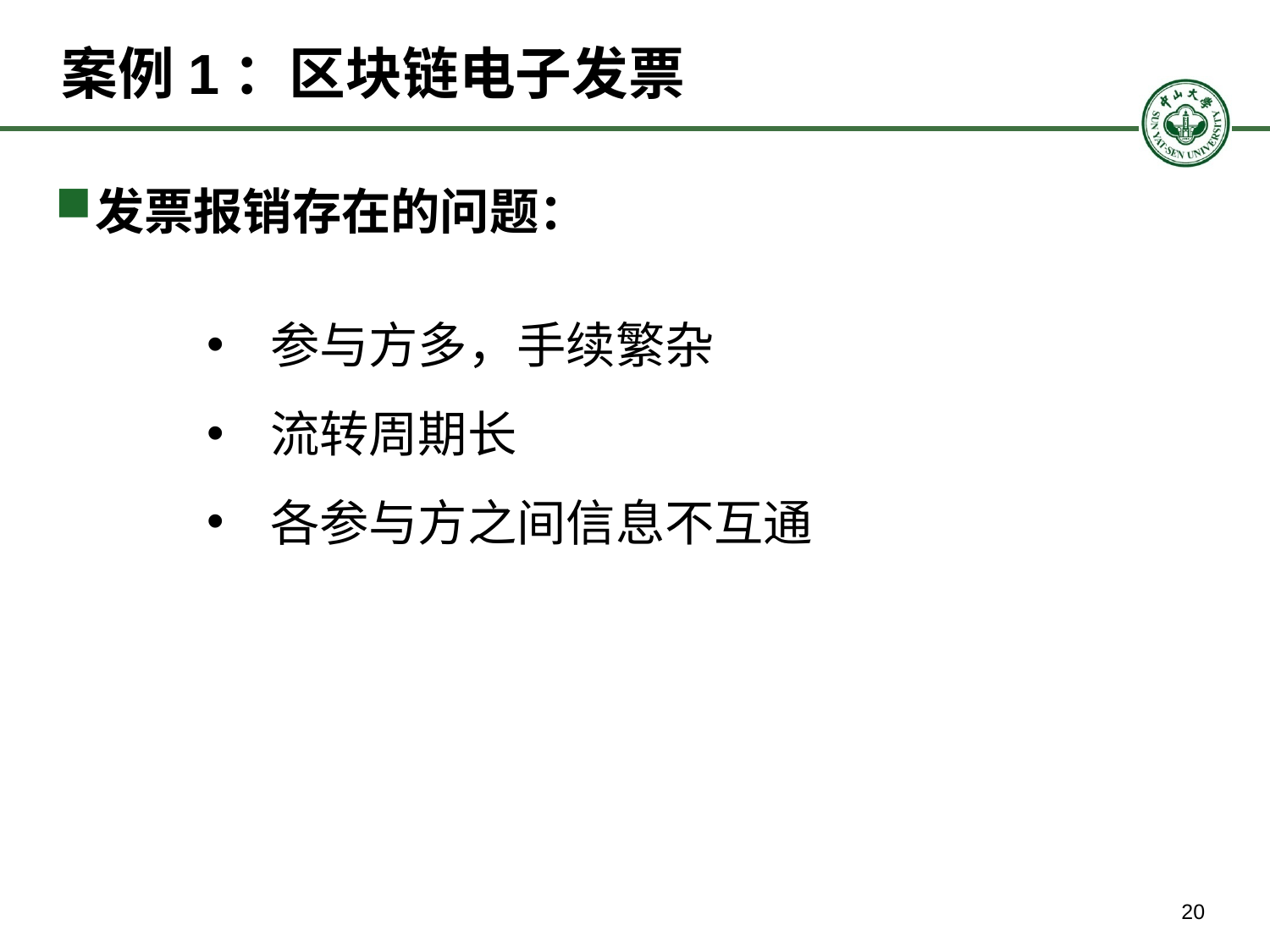

# 案例1：区块链电子发票
发票报销存在的问题：

参与方多，手续繁杂
流转周期长
各参与方之间信息不互通